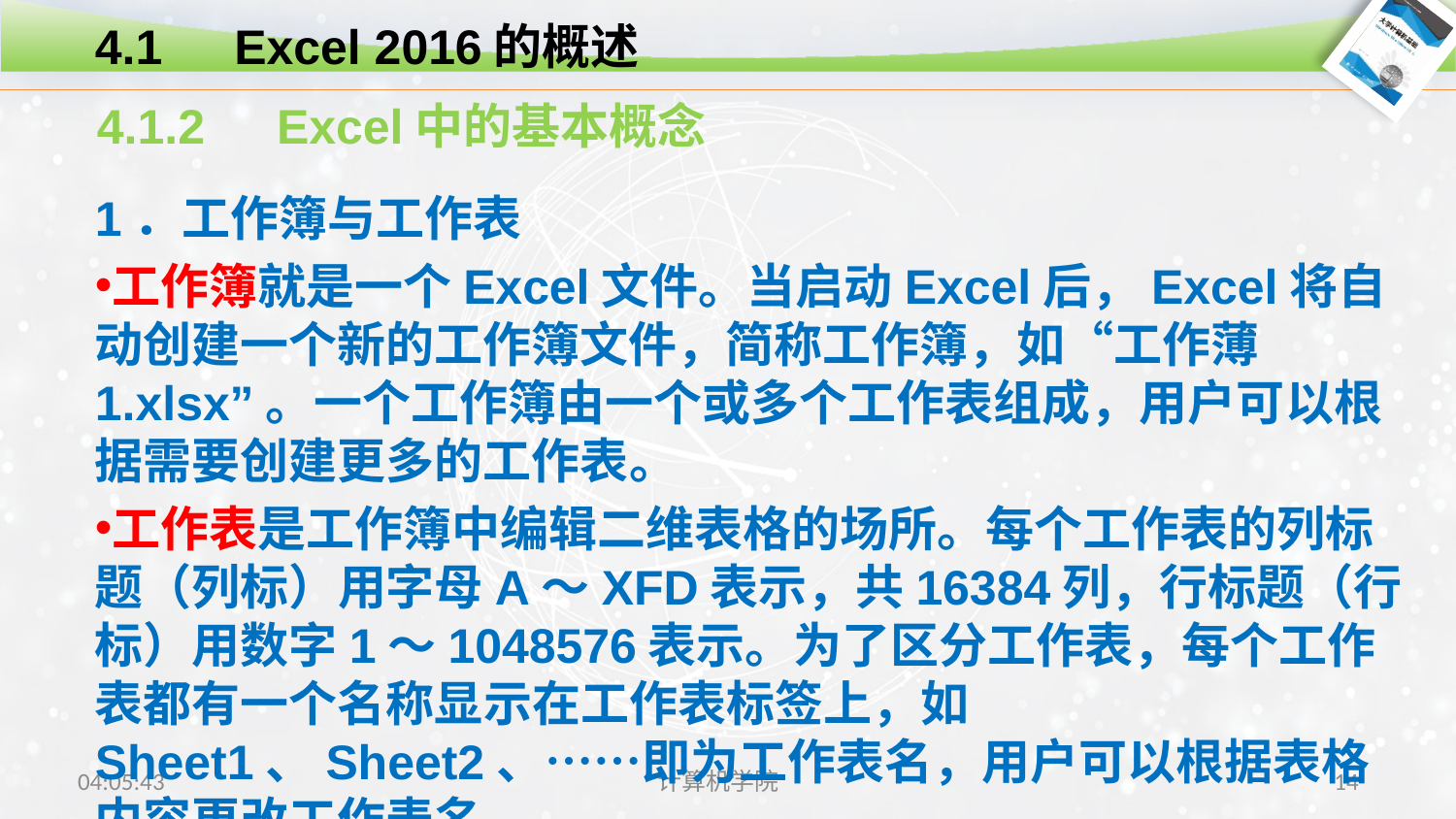

4.1　Excel 2016的概述
4.1.2　Excel中的基本概念

1．工作簿与工作表
工作簿就是一个Excel文件。当启动Excel后，Excel将自动创建一个新的工作簿文件，简称工作簿，如“工作薄1.xlsx”。一个工作簿由一个或多个工作表组成，用户可以根据需要创建更多的工作表。
工作表是工作簿中编辑二维表格的场所。每个工作表的列标题（列标）用字母A～XFD表示，共16384列，行标题（行标）用数字1～1048576表示。为了区分工作表，每个工作表都有一个名称显示在工作表标签上，如Sheet1、Sheet2、……即为工作表名，用户可以根据表格内容更改工作表名。